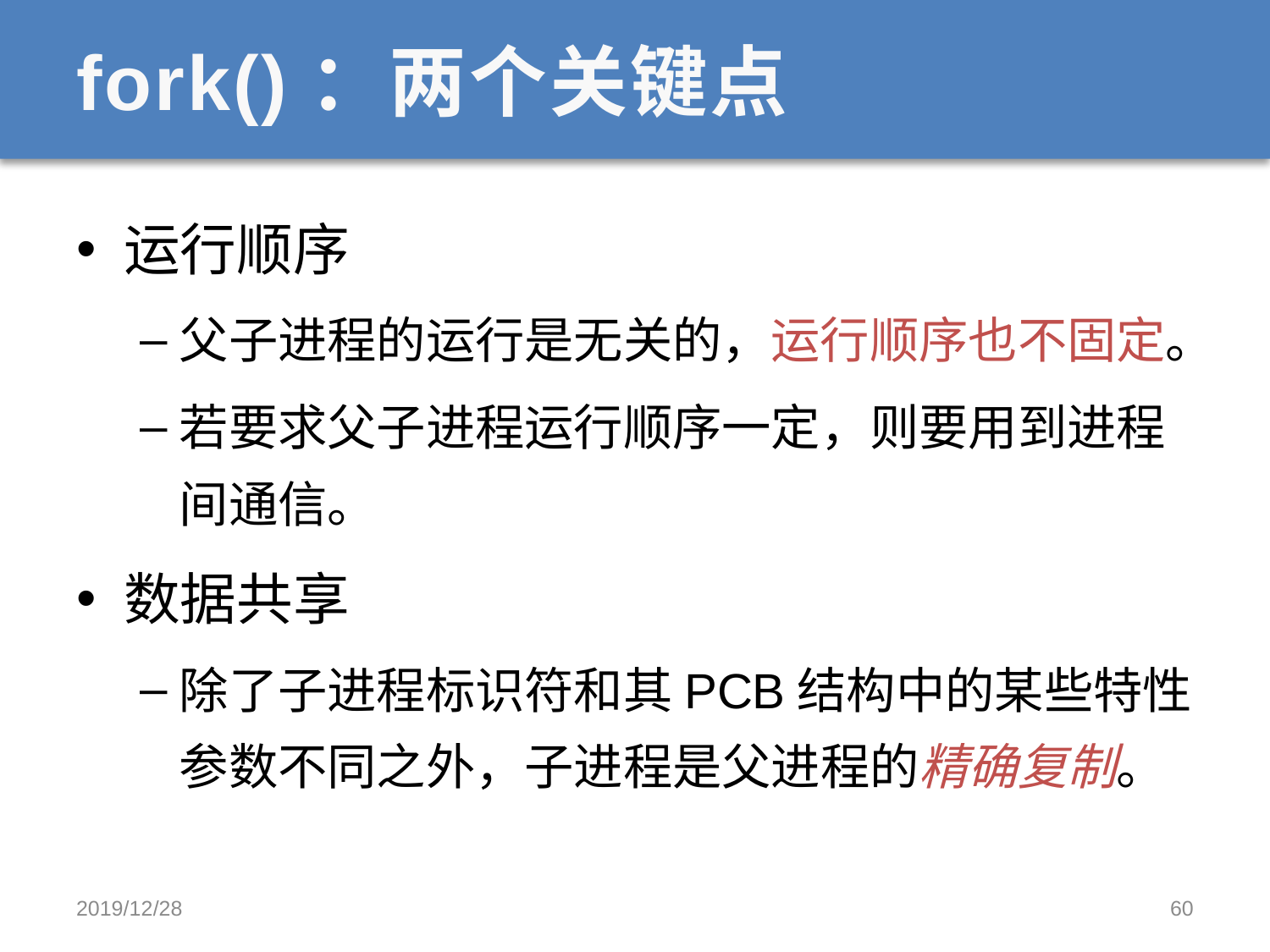

# fork()：两个关键点
运行顺序
父子进程的运行是无关的，运行顺序也不固定。
若要求父子进程运行顺序一定，则要用到进程间通信。
数据共享
除了子进程标识符和其PCB结构中的某些特性参数不同之外，子进程是父进程的精确复制。

2019/12/28
60